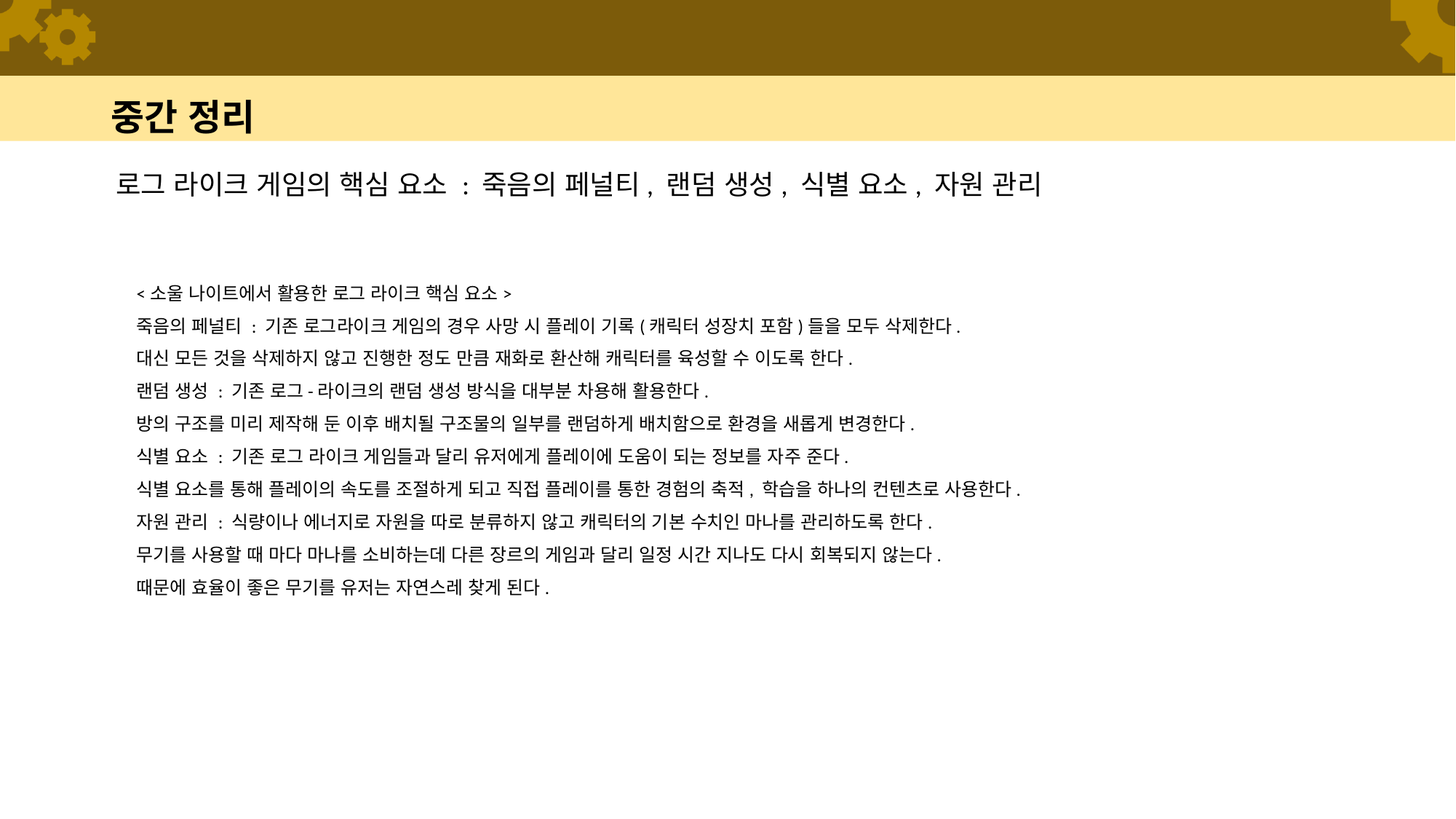

# 중간 정리
로그 라이크 게임의 핵심 요소 : 죽음의 페널티, 랜덤 생성, 식별 요소, 자원 관리
<소울 나이트에서 활용한 로그 라이크 핵심 요소>
죽음의 페널티 : 기존 로그라이크 게임의 경우 사망 시 플레이 기록(캐릭터 성장치 포함)들을 모두 삭제한다.
대신 모든 것을 삭제하지 않고 진행한 정도 만큼 재화로 환산해 캐릭터를 육성할 수 이도록 한다.
랜덤 생성 : 기존 로그-라이크의 랜덤 생성 방식을 대부분 차용해 활용한다.
방의 구조를 미리 제작해 둔 이후 배치될 구조물의 일부를 랜덤하게 배치함으로 환경을 새롭게 변경한다.
식별 요소 : 기존 로그 라이크 게임들과 달리 유저에게 플레이에 도움이 되는 정보를 자주 준다.
식별 요소를 통해 플레이의 속도를 조절하게 되고 직접 플레이를 통한 경험의 축적, 학습을 하나의 컨텐츠로 사용한다.
자원 관리 : 식량이나 에너지로 자원을 따로 분류하지 않고 캐릭터의 기본 수치인 마나를 관리하도록 한다.
무기를 사용할 때 마다 마나를 소비하는데 다른 장르의 게임과 달리 일정 시간 지나도 다시 회복되지 않는다.
때문에 효율이 좋은 무기를 유저는 자연스레 찾게 된다.
| 특징 |  |  |
| --- | --- | --- |
| 로그-라이크 장르의 특징 | 죽음의 페널티, 랜덤 생성, 식별 요소, 자원 관리 를 통해 유저에게 게임에 몰입하게 한다. |  |
| 소울 나이트의 특징 | 마이너한 장르인 로그-라이크를 좀 더 단순하고 직관적으로 많은 사람들이 플레이 할 수 있도록 구성했다. |  |
| 개발 시 고려할 사항 |  |  |
| 플렛폼 | 플렛폼 별로 게임의 조작 방식이 달라진다. 키보드와 화면 터치는 확실한 차이를 보인다. | 화면 터치의 경우 손가락이 화면을 가리기 때문에 플레이 시야가 좁아진다. |
| 장르의 특징 | 로그-라이크 특징 요소를 적극적으로 사용하되 난이도 측면에서 타겟 유저에게 적절한 방식으로 사용해야 한다. | 마이너한 유저를 타겟으로 할 경우 높은 난이도를 좀 더 다양한 유저를 타겟으로 할 경우 낮은 난이도를 목표로 기획한다. |
| 플레이 환경 | 주로 모바일로 플레이할 경우 주위 환경의 영향을 많이 받게 된다. | 대중교통을 이용 중에 플레이 하기도 하고 학교 쉬는 시간에 플레이하기도 한다. |